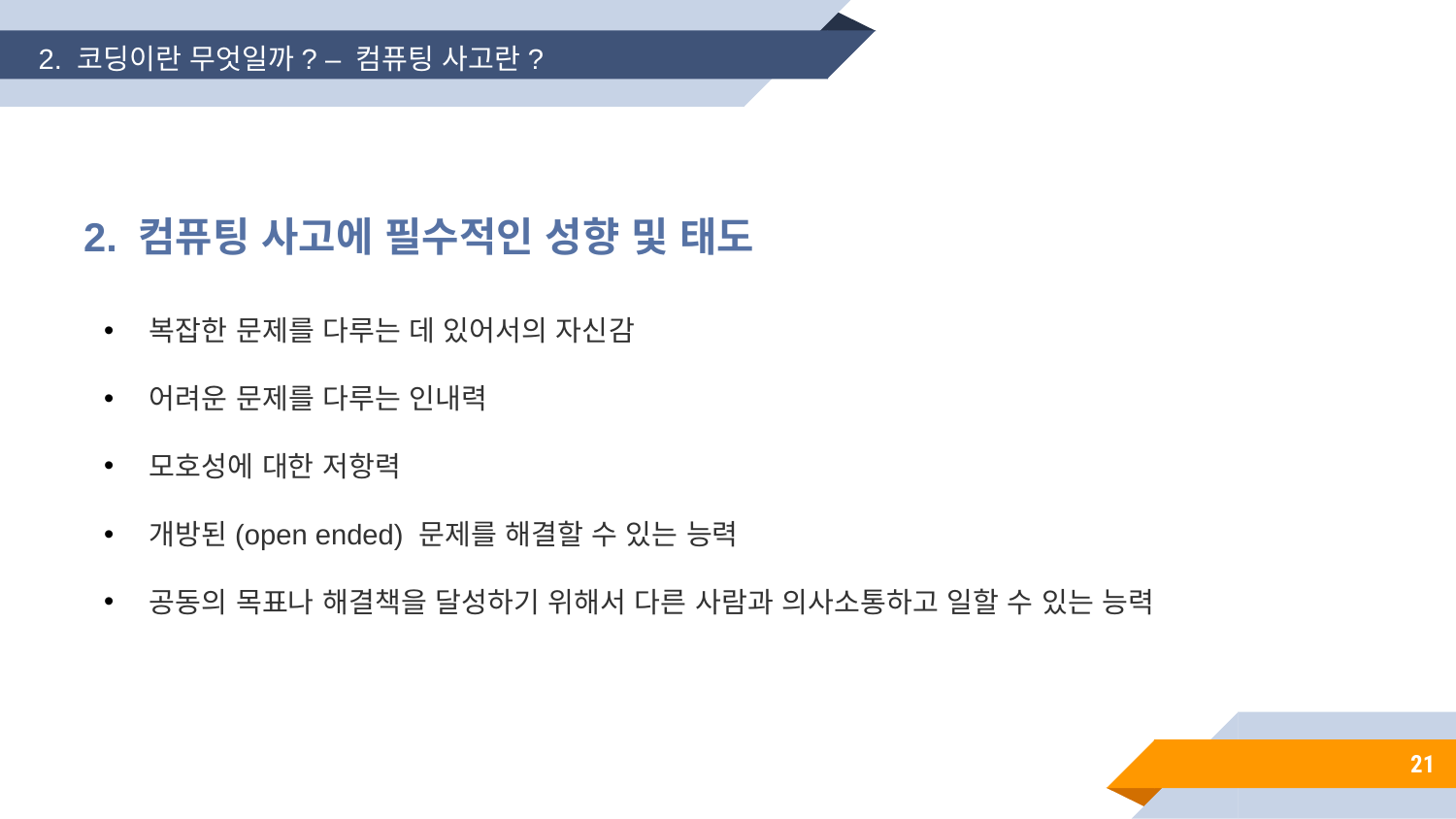

2. 코딩이란 무엇일까? – 컴퓨팅 사고란?
2. 컴퓨팅 사고에 필수적인 성향 및 태도
복잡한 문제를 다루는 데 있어서의 자신감
어려운 문제를 다루는 인내력
모호성에 대한 저항력
개방된(open ended) 문제를 해결할 수 있는 능력
공동의 목표나 해결책을 달성하기 위해서 다른 사람과 의사소통하고 일할 수 있는 능력
21